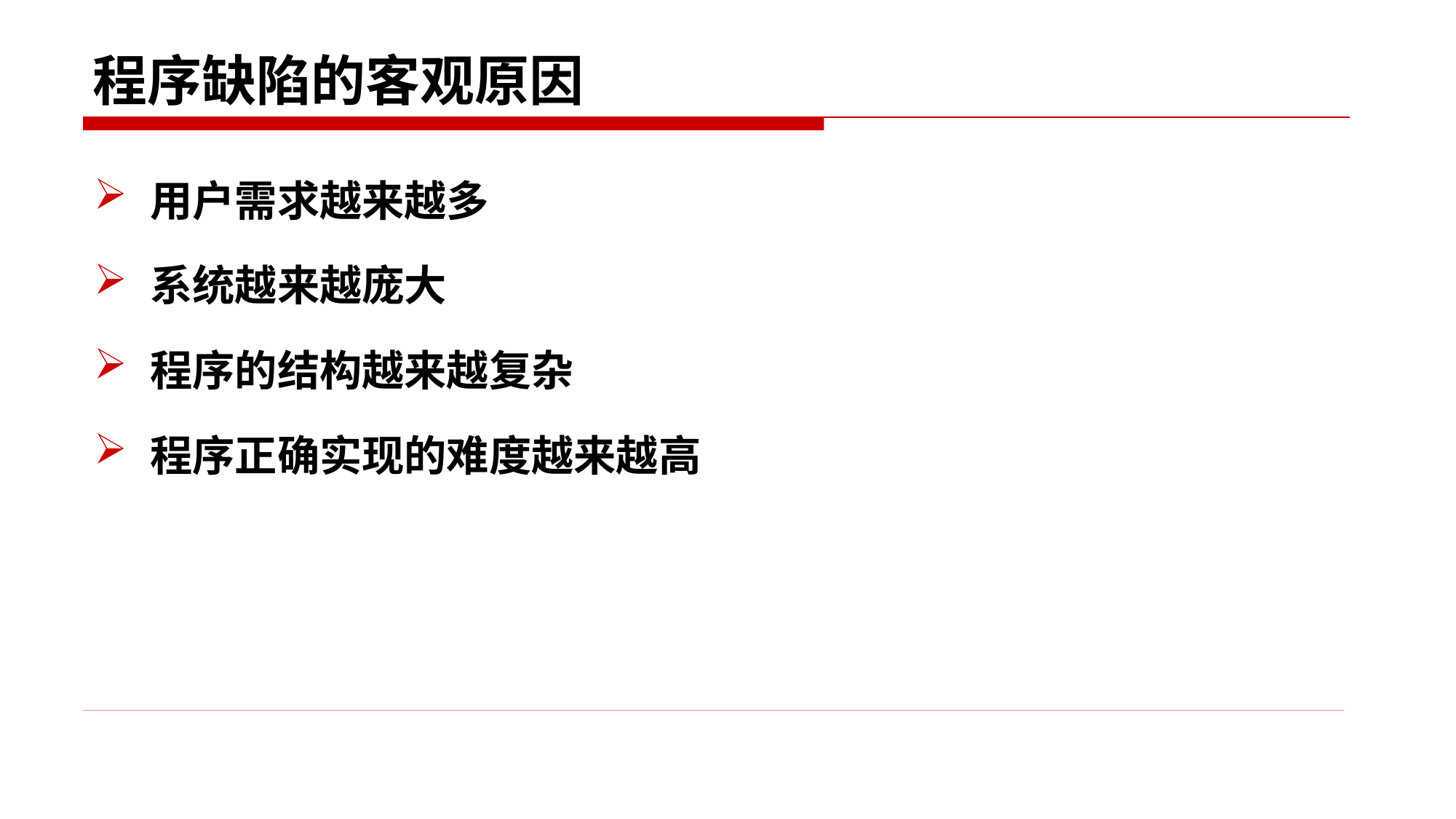

# 程序缺陷的客观原因
用户需求越来越多
系统越来越庞大
程序的结构越来越复杂
程序正确实现的难度越来越高